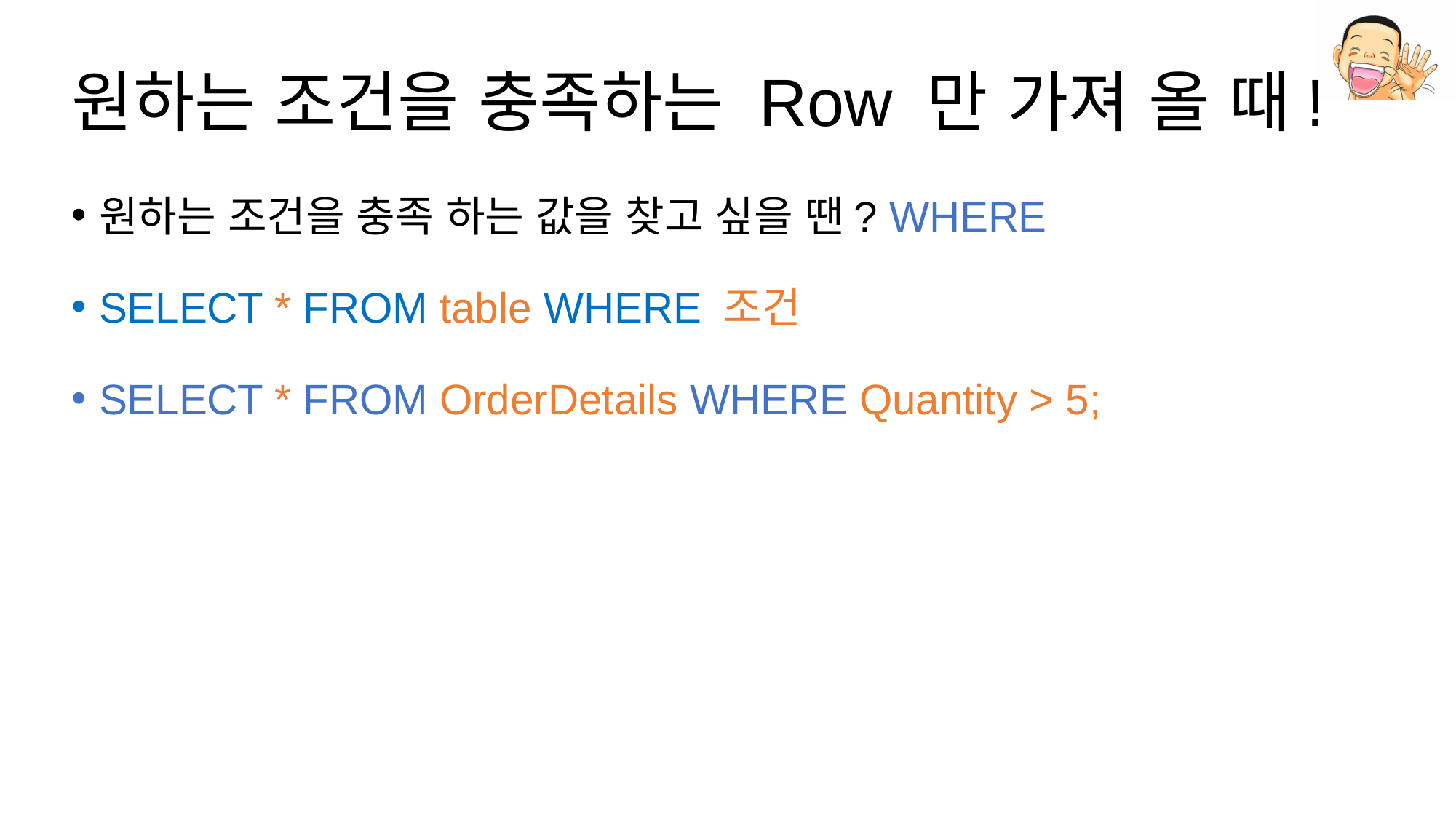

# 원하는 조건을 충족하는 Row 만 가져 올 때!
원하는 조건을 충족 하는 값을 찾고 싶을 땐? WHERE
SELECT * FROM table WHERE 조건
SELECT * FROM OrderDetails WHERE Quantity > 5;